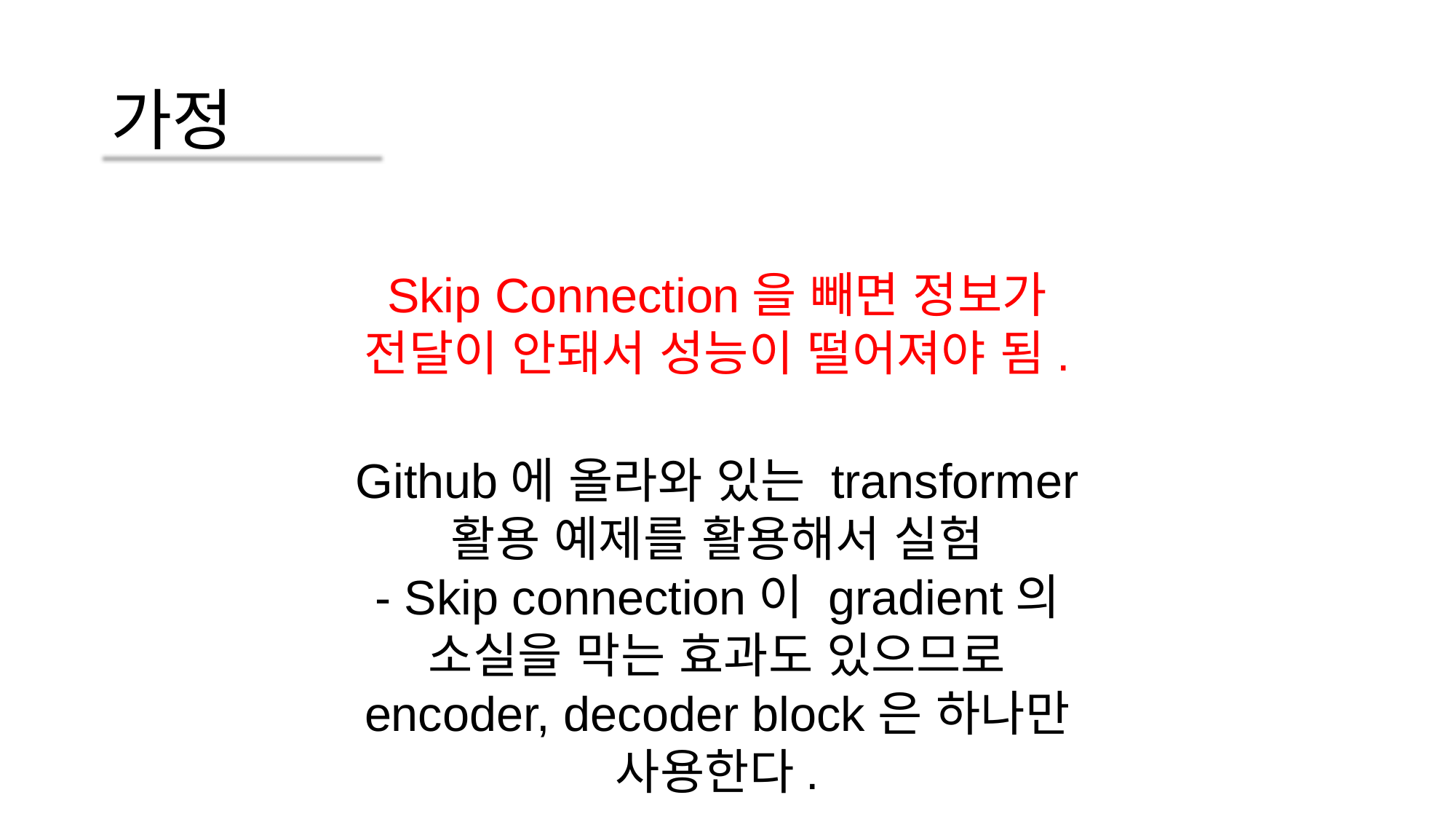

# 가정

Skip Connection을 빼면 정보가 전달이 안돼서 성능이 떨어져야 됨.
Github에 올라와 있는 transformer 활용 예제를 활용해서 실험
- Skip connection이 gradient의 소실을 막는 효과도 있으므로 encoder, decoder block은 하나만 사용한다.